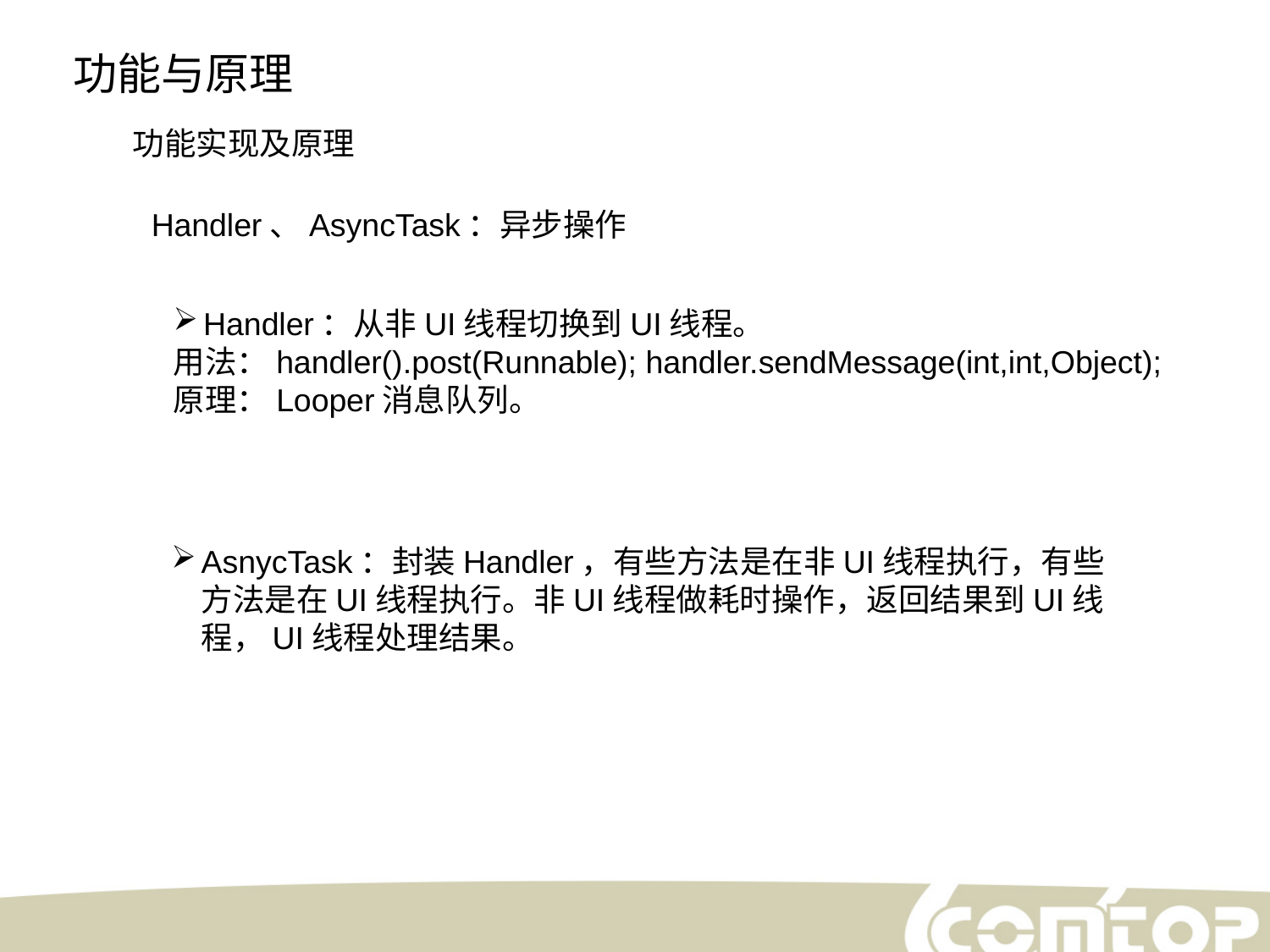

功能与原理
功能实现及原理
Handler、AsyncTask：异步操作

Handler：从非UI线程切换到UI线程。
用法：handler().post(Runnable); handler.sendMessage(int,int,Object);
原理：Looper消息队列。
AsnycTask：封装Handler，有些方法是在非UI线程执行，有些方法是在UI线程执行。非UI线程做耗时操作，返回结果到UI线程，UI线程处理结果。